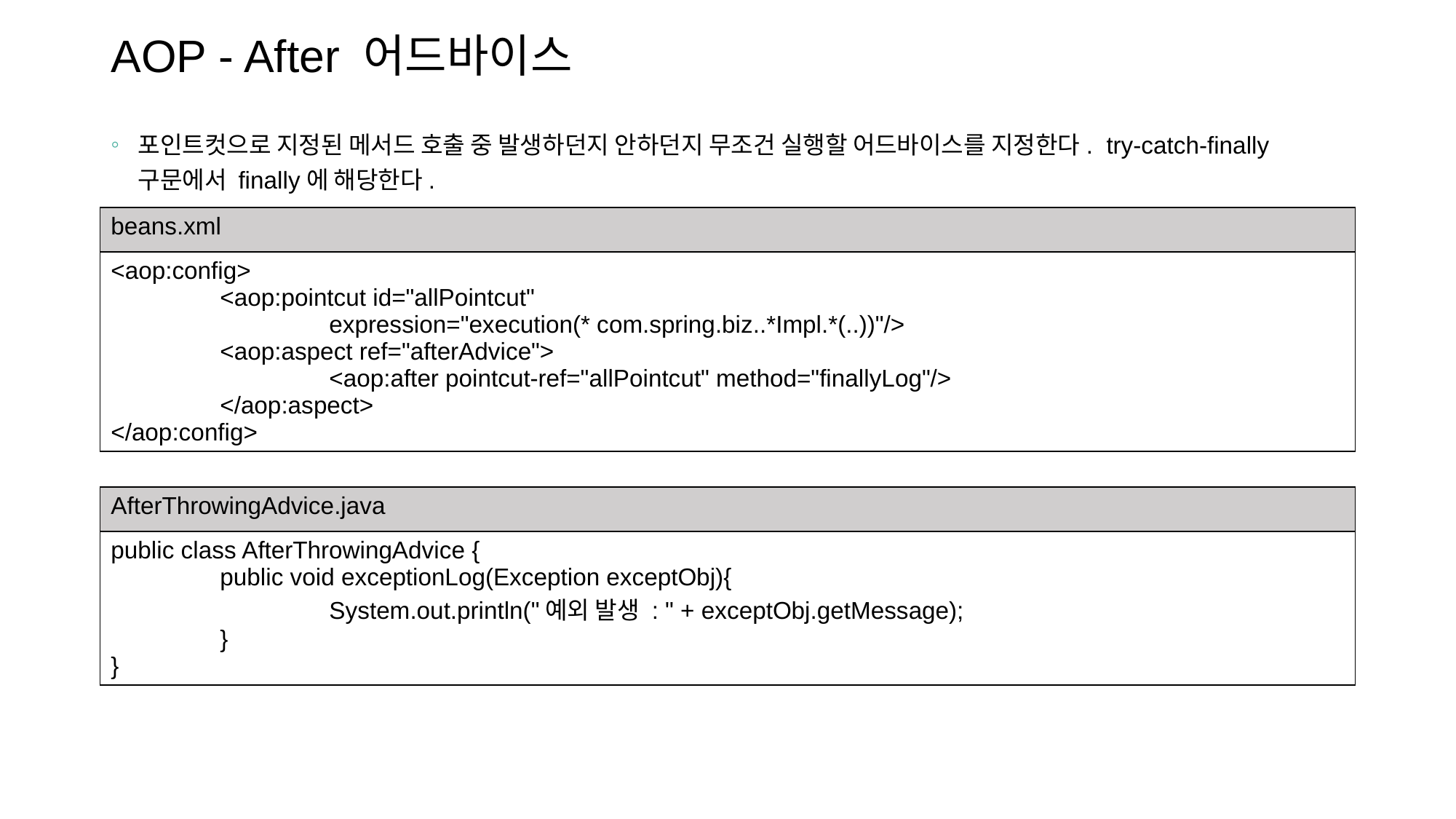

# AOP - After 어드바이스
포인트컷으로 지정된 메서드 호출 중 발생하던지 안하던지 무조건 실행할 어드바이스를 지정한다.  try-catch-finally 구문에서 finally에 해당한다.
| beans.xml |
| --- |
| <aop:config> <aop:pointcut id="allPointcut" expression="execution(\* com.spring.biz..\*Impl.\*(..))"/> <aop:aspect ref="afterAdvice"> <aop:after pointcut-ref="allPointcut" method="finallyLog"/> </aop:aspect> </aop:config> |
| AfterThrowingAdvice.java |
| --- |
| public class AfterThrowingAdvice { public void exceptionLog(Exception exceptObj){ System.out.println("예외 발생 : " + exceptObj.getMessage); } } |